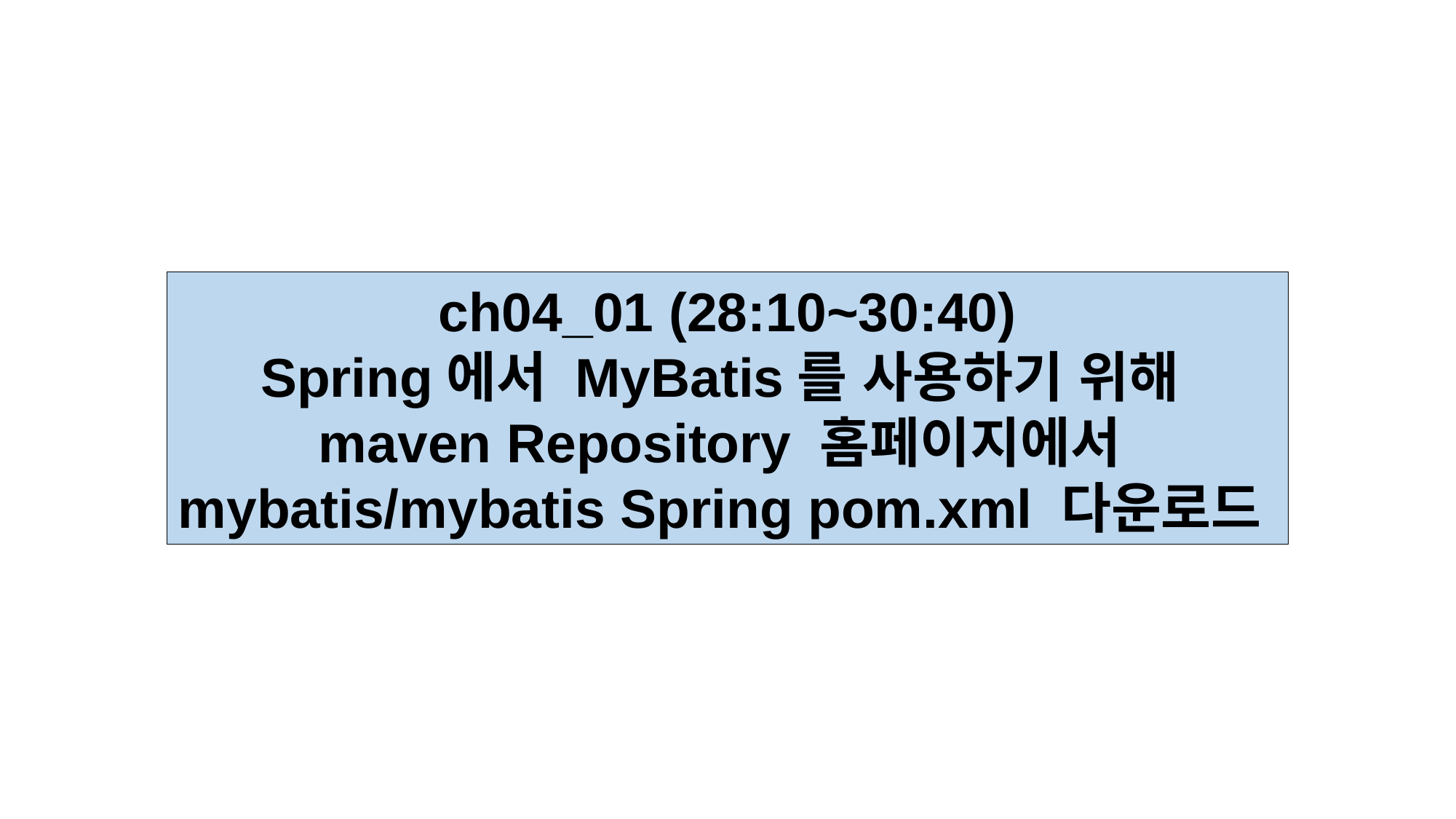

ch04_01 (28:10~30:40)
Spring에서 MyBatis를 사용하기 위해
maven Repository 홈페이지에서
mybatis/mybatis Spring pom.xml 다운로드